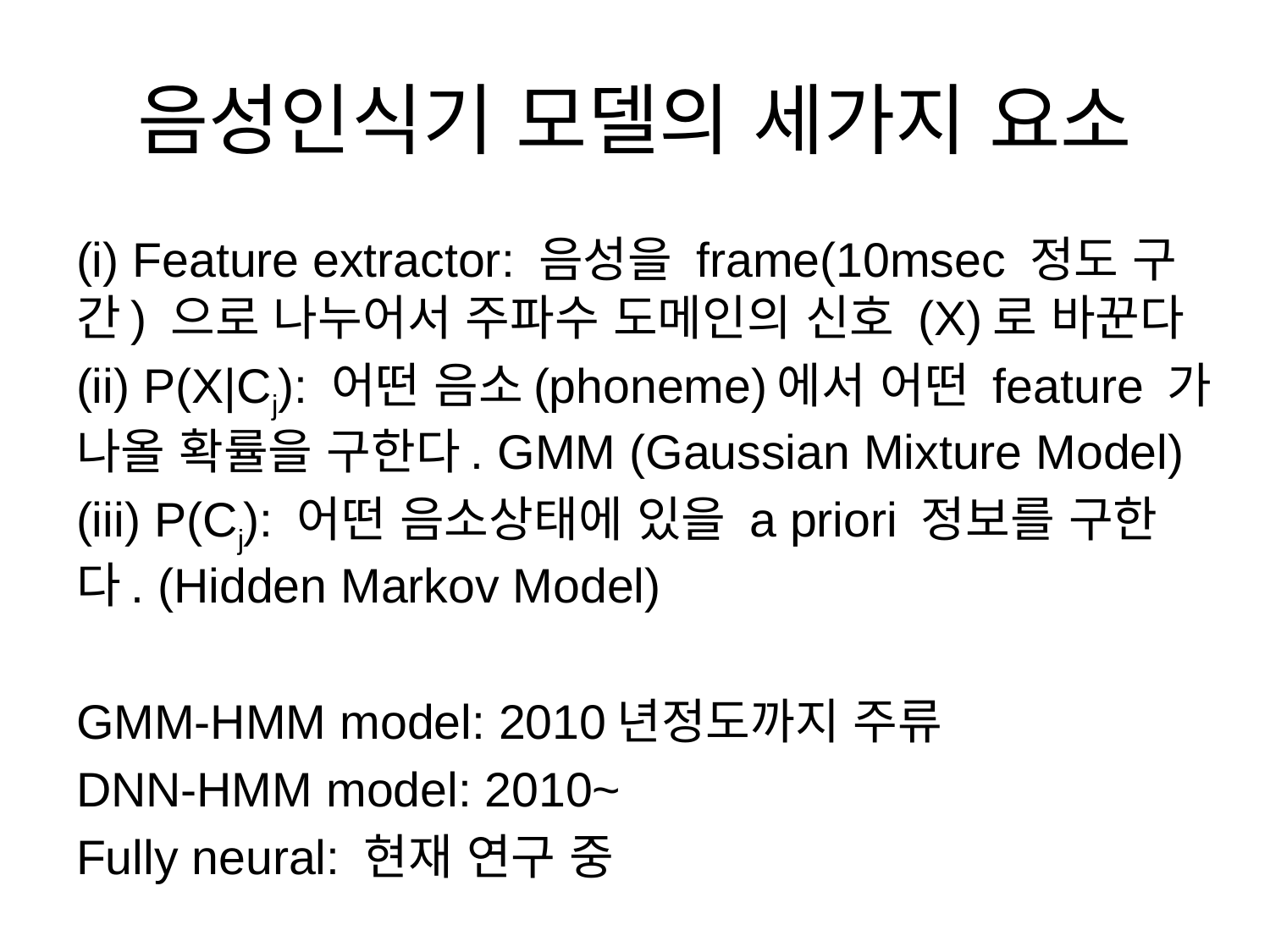

# 음성인식기 모델의 세가지 요소
(i) Feature extractor: 음성을 frame(10msec 정도 구간) 으로 나누어서 주파수 도메인의 신호 (X)로 바꾼다
(ii) P(X|Cj): 어떤 음소(phoneme)에서 어떤 feature 가 나올 확률을 구한다. GMM (Gaussian Mixture Model)
(iii) P(Cj): 어떤 음소상태에 있을 a priori 정보를 구한다. (Hidden Markov Model)

GMM-HMM model: 2010년정도까지 주류
DNN-HMM model: 2010~
Fully neural: 현재 연구 중